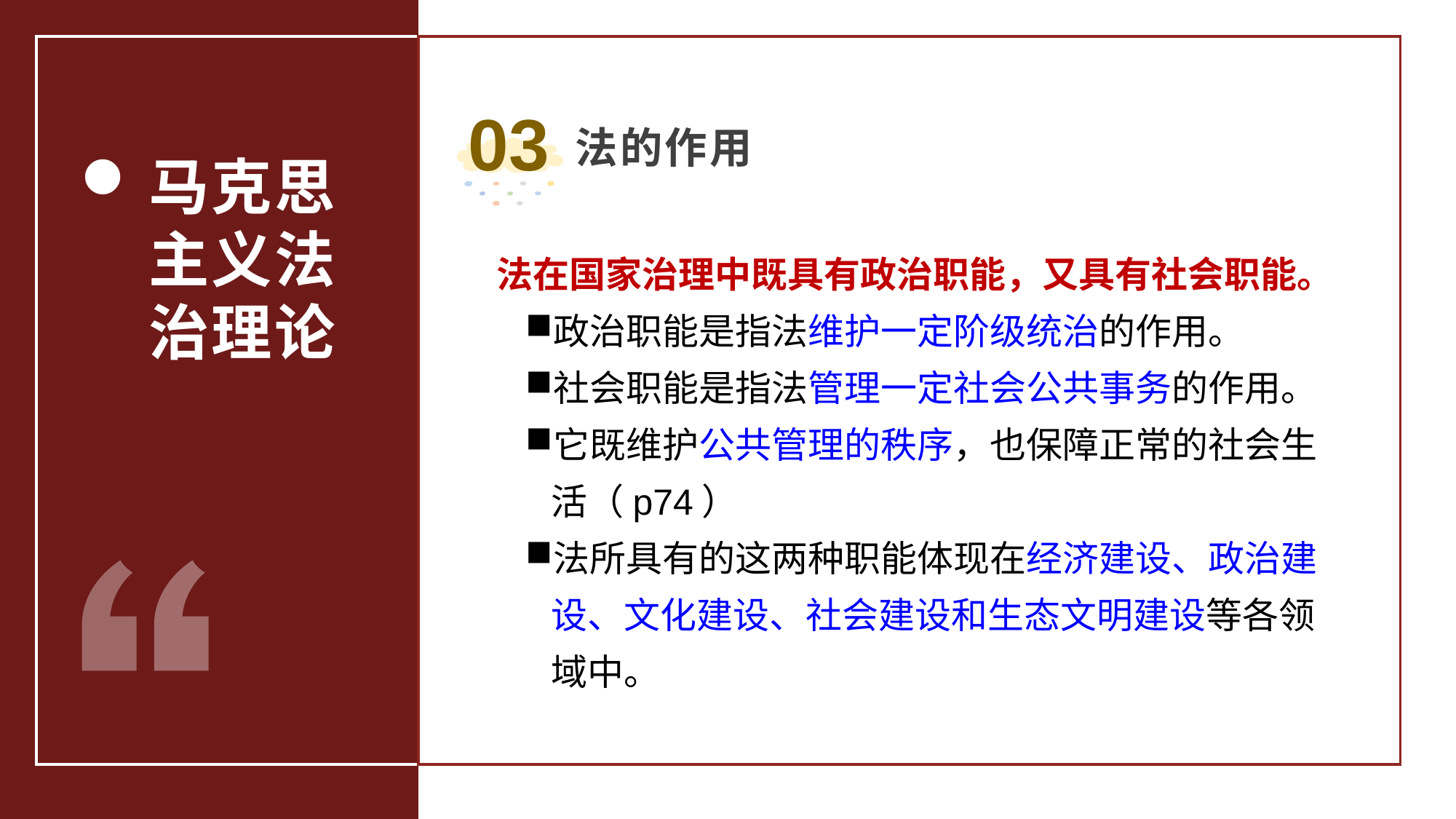

03

法的作用
马克思主义法治理论
法在国家治理中既具有政治职能，又具有社会职能。
政治职能是指法维护一定阶级统治的作用。
社会职能是指法管理一定社会公共事务的作用。
它既维护公共管理的秩序，也保障正常的社会生活（p74）
法所具有的这两种职能体现在经济建设、政治建设、文化建设、社会建设和生态文明建设等各领域中。